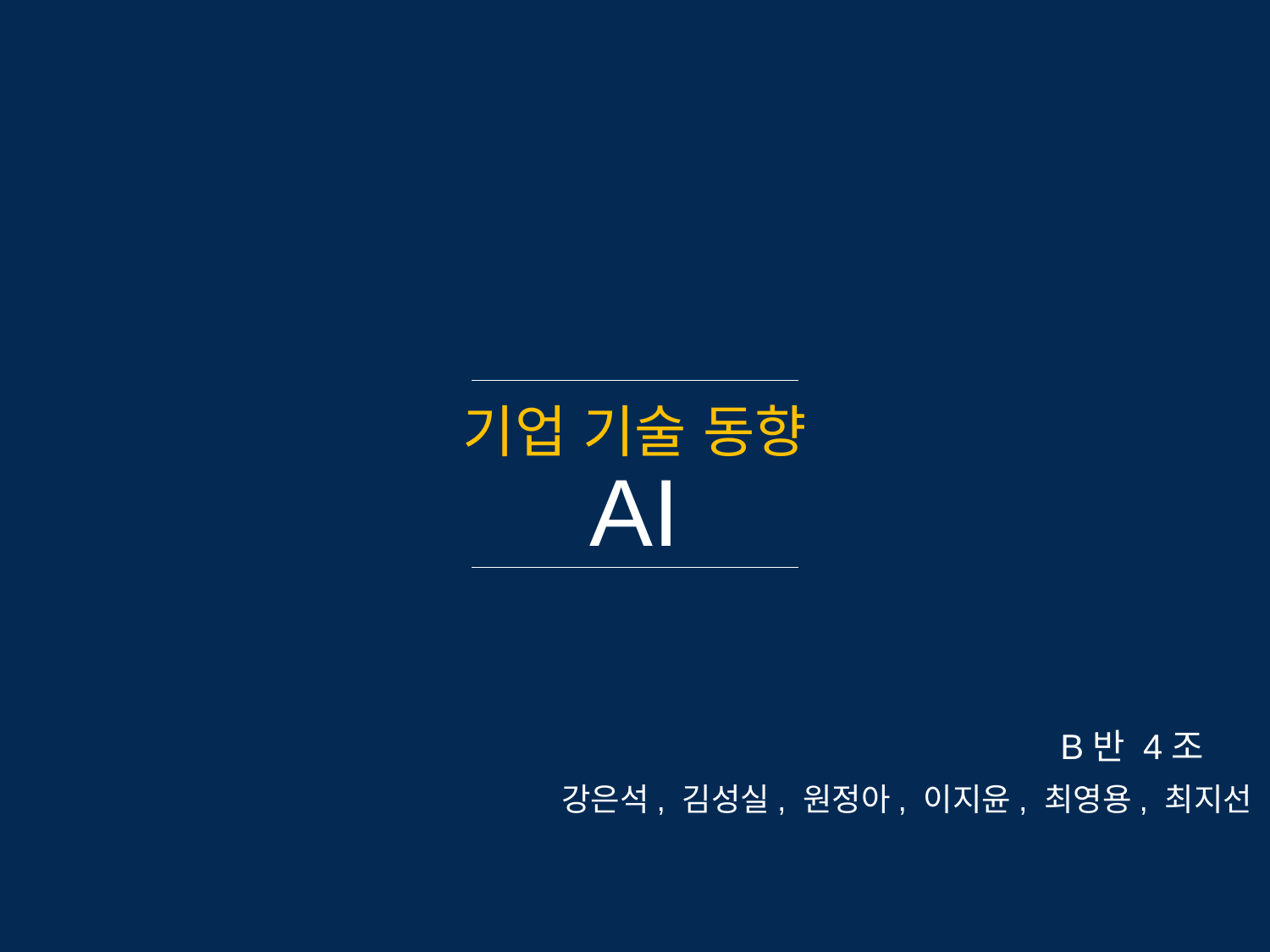

기업 기술 동향
AI

B반 4조
강은석, 김성실, 원정아, 이지윤, 최영용, 최지선